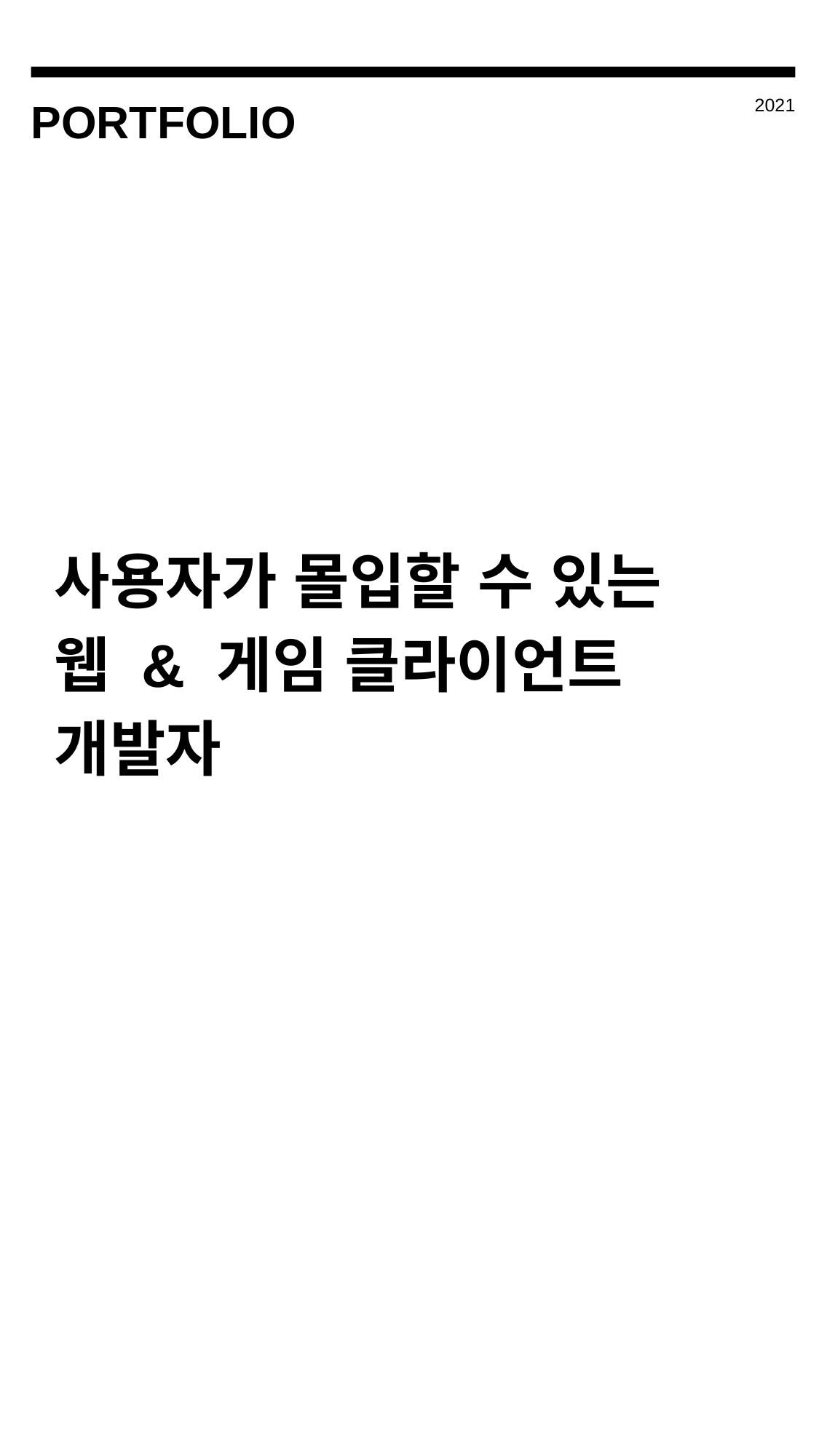

2021
PORTFOLIO
사용자가 몰입할 수 있는
웹 & 게임 클라이언트 개발자